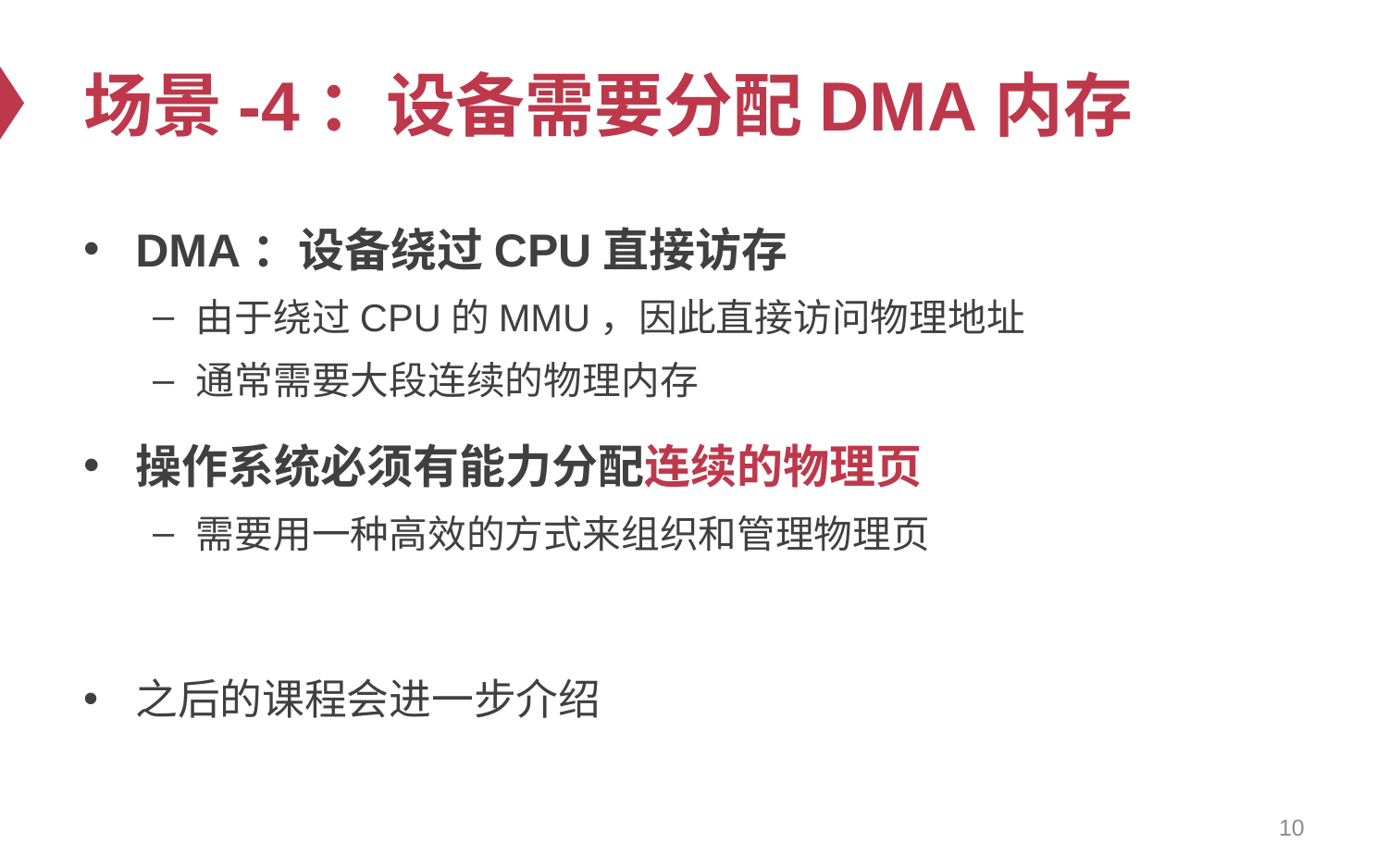

# 场景-4：设备需要分配DMA内存
DMA：设备绕过CPU直接访存
由于绕过CPU的MMU，因此直接访问物理地址
通常需要大段连续的物理内存
操作系统必须有能力分配连续的物理页
需要用一种高效的方式来组织和管理物理页

之后的课程会进一步介绍
10